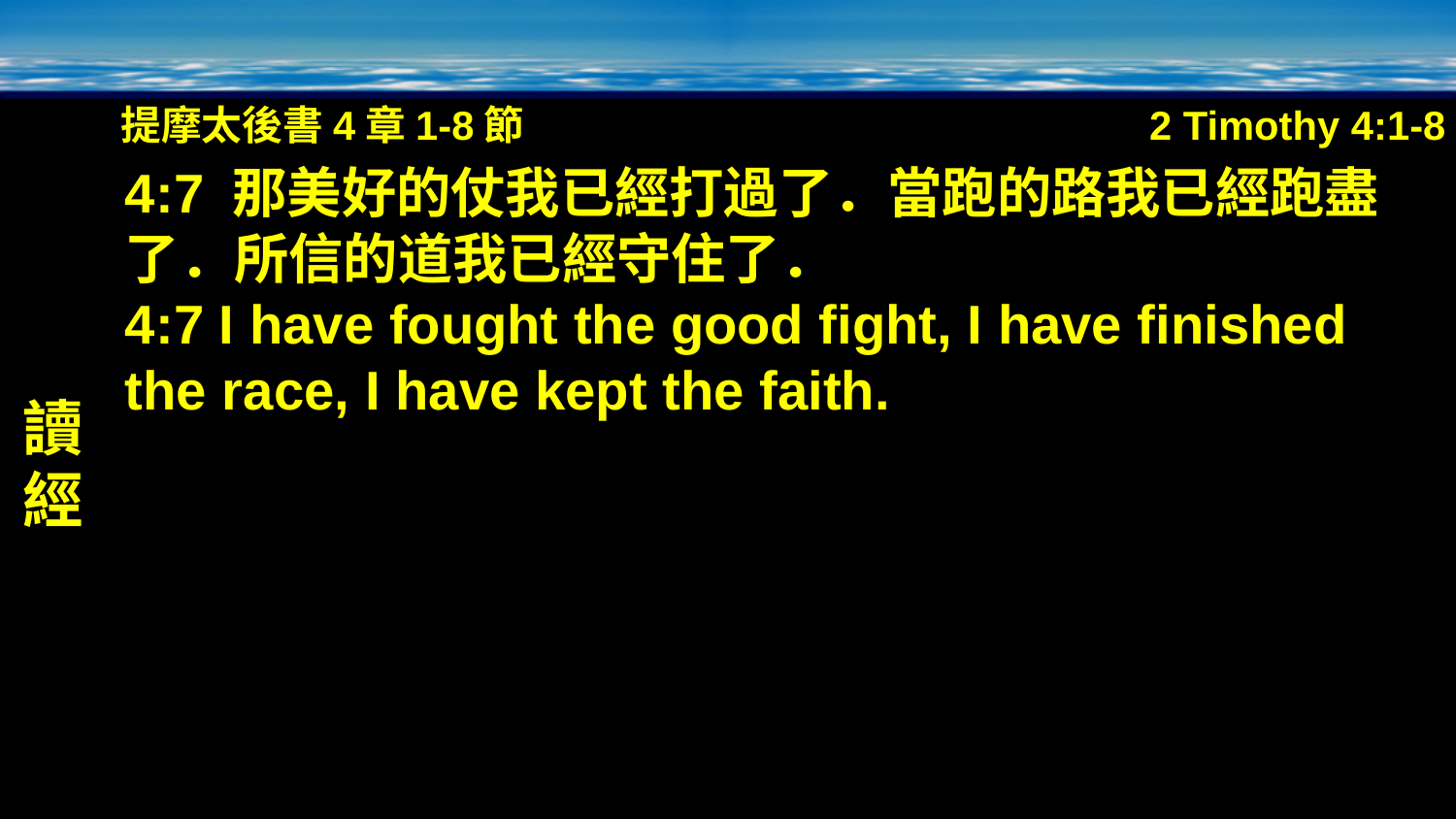

提摩太後書4章1-8節
2 Timothy 4:1-8
讀經
4:7 那美好的仗我已經打過了．當跑的路我已經跑盡了．所信的道我已經守住了．
4:7 I have fought the good fight, I have finished the race, I have kept the faith.